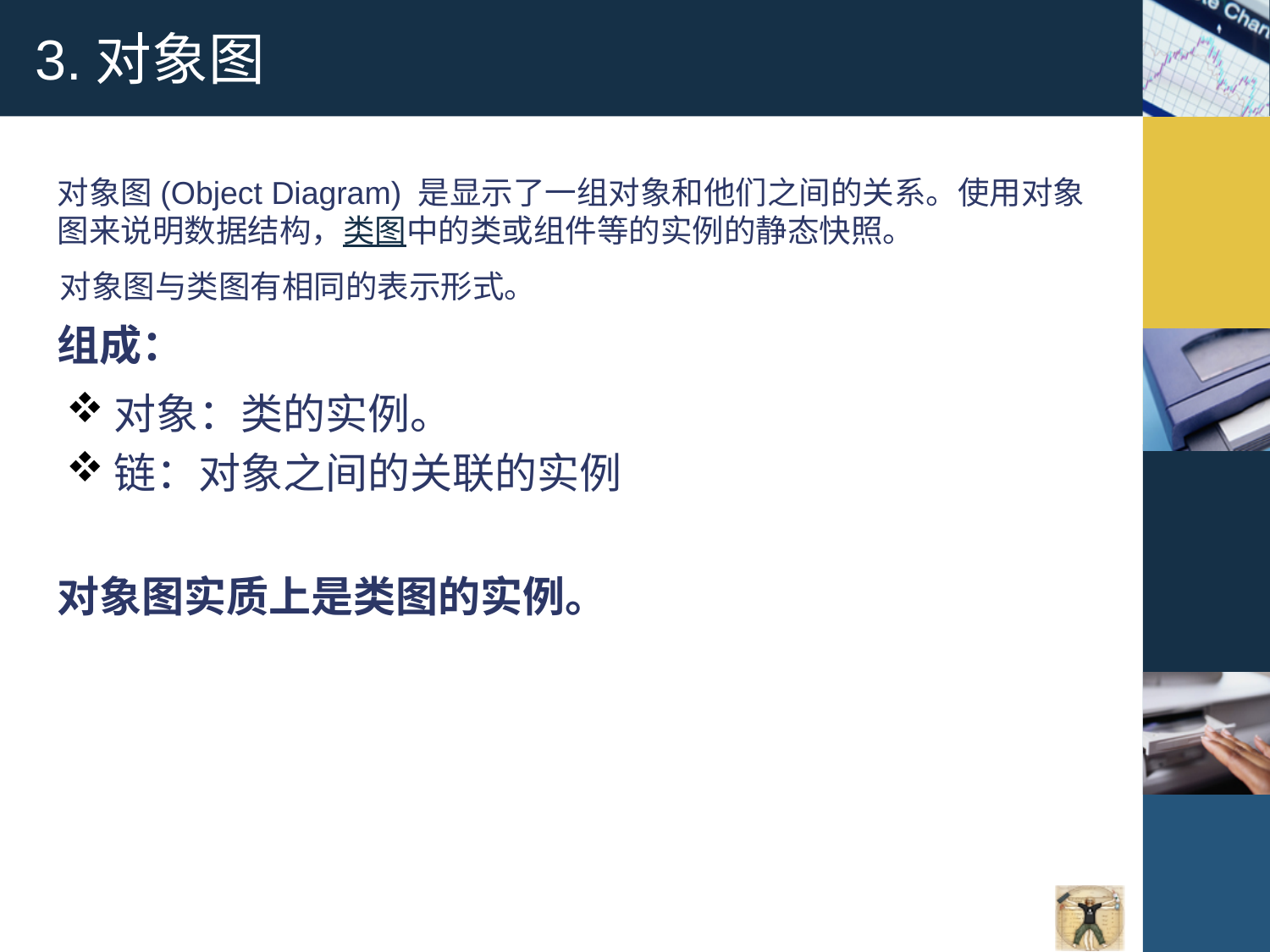

# 3.对象图
对象图(Object Diagram) 是显示了一组对象和他们之间的关系。使用对象图来说明数据结构，类图中的类或组件等的实例的静态快照。
对象图与类图有相同的表示形式。
组成：
对象：类的实例。
链：对象之间的关联的实例
对象图实质上是类图的实例。